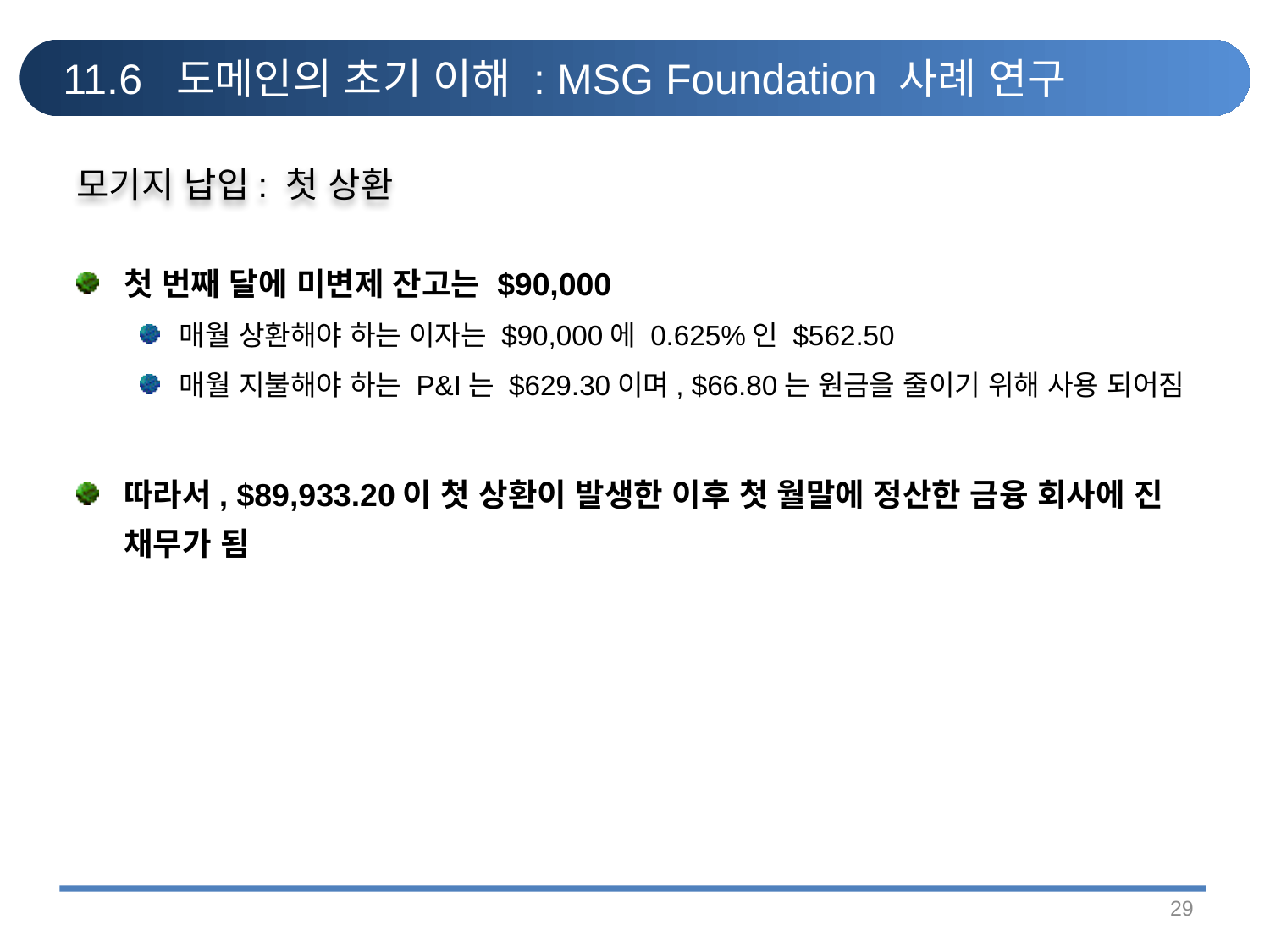

# 11.6  도메인의 초기 이해 : MSG Foundation 사례 연구
모기지 납입: 첫 상환
첫 번째 달에 미변제 잔고는 $90,000
매월 상환해야 하는 이자는 $90,000에 0.625%인 $562.50
매월 지불해야 하는 P&I는 $629.30이며, $66.80는 원금을 줄이기 위해 사용 되어짐

따라서, $89,933.20이 첫 상환이 발생한 이후 첫 월말에 정산한 금융 회사에 진 채무가 됨

29